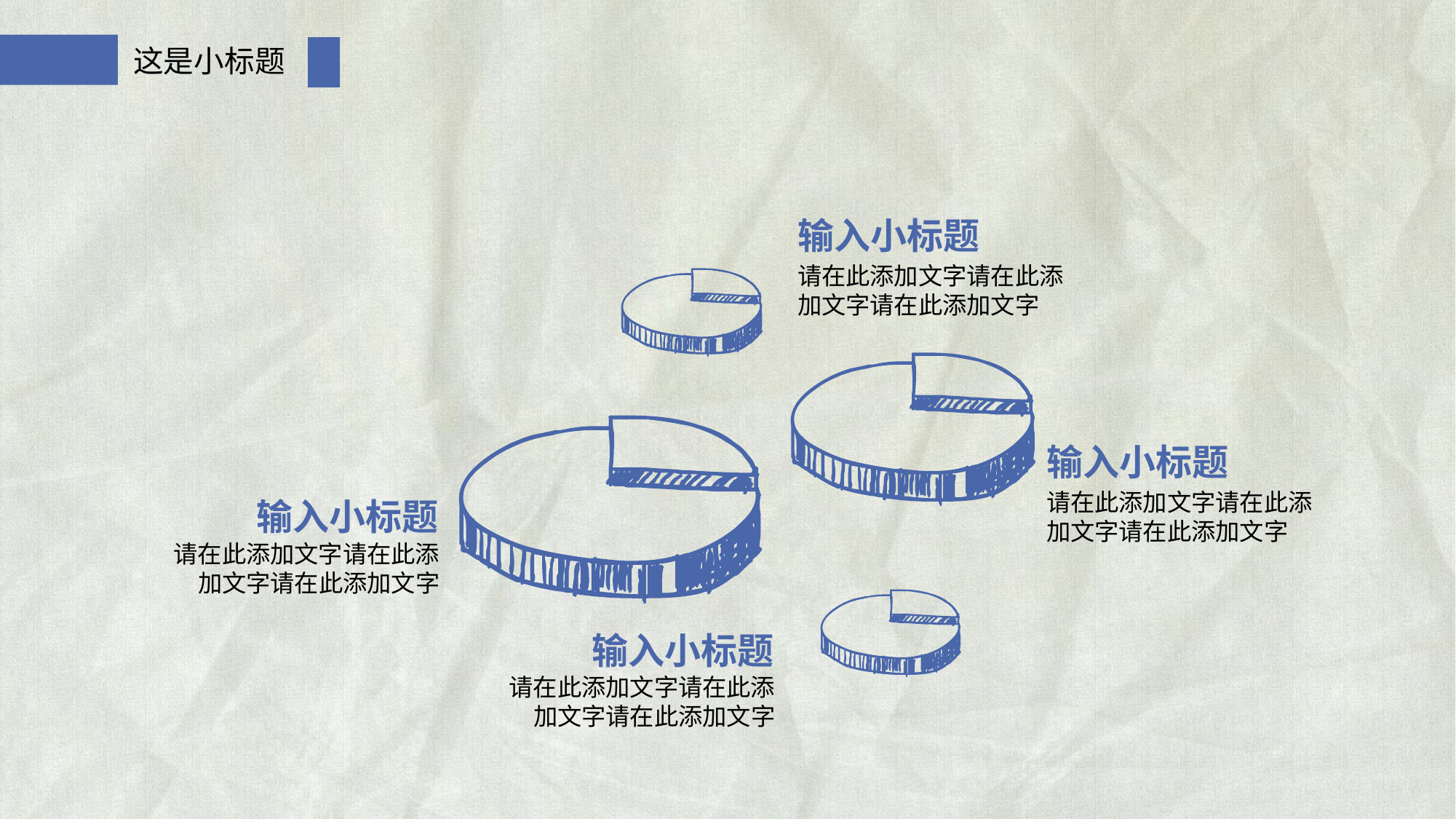

这是小标题

输入小标题
请在此添加文字请在此添加文字请在此添加文字

输入小标题
请在此添加文字请在此添加文字请在此添加文字
输入小标题
请在此添加文字请在此添加文字请在此添加文字

输入小标题
请在此添加文字请在此添加文字请在此添加文字